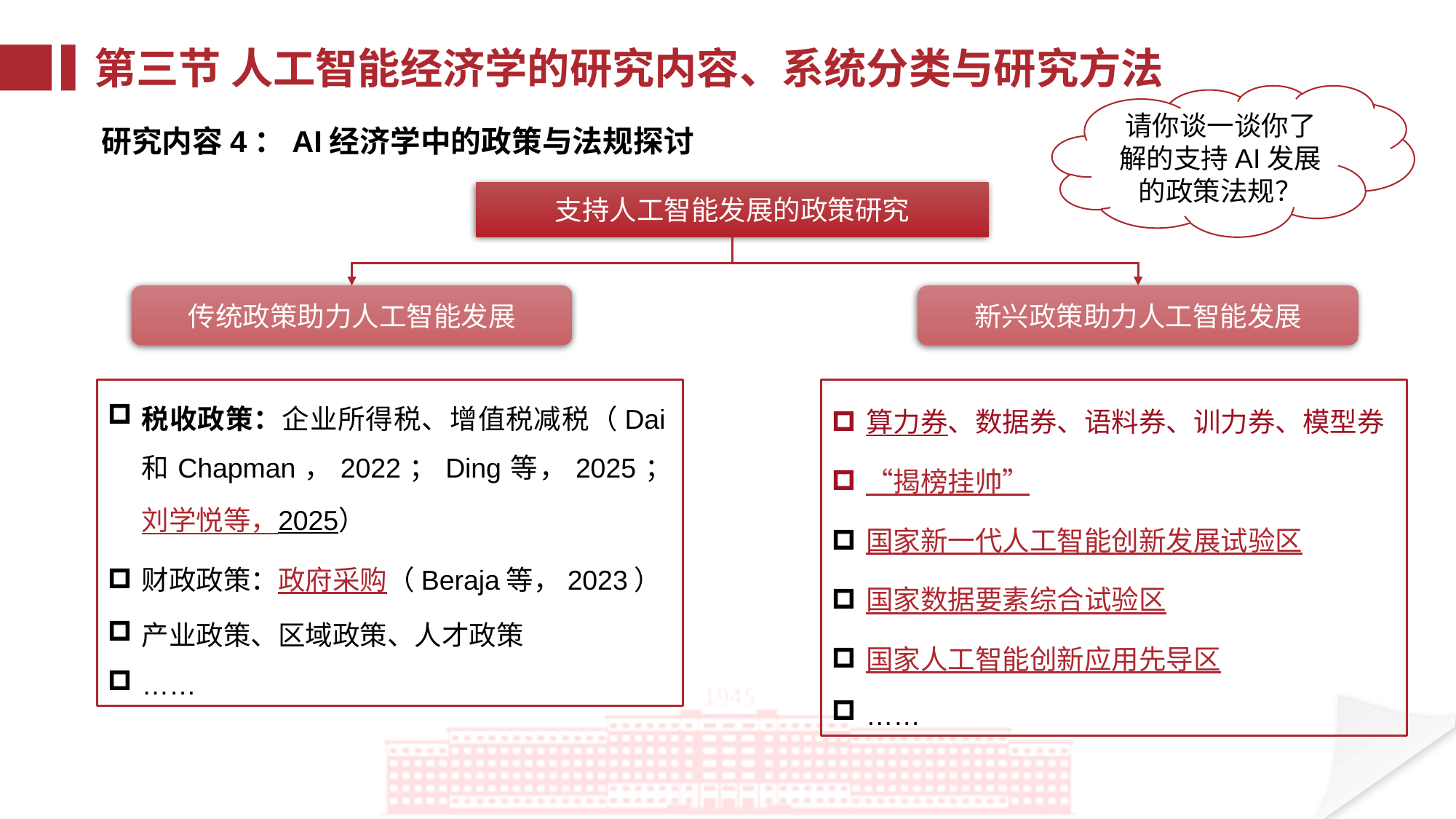

第三节 人工智能经济学的研究内容、系统分类与研究方法
请你谈一谈你了解的支持AI发展的政策法规？
研究内容4：AI经济学中的政策与法规探讨
支持人工智能发展的政策研究
新兴政策助力人工智能发展
传统政策助力人工智能发展
税收政策：企业所得税、增值税减税（Dai和Chapman，2022；Ding等，2025；刘学悦等，2025）
财政政策：政府采购（Beraja等，2023）
产业政策、区域政策、人才政策
……
算力券、数据券、语料券、训力券、模型券
“揭榜挂帅”
国家新一代人工智能创新发展试验区
国家数据要素综合试验区
国家人工智能创新应用先导区
……